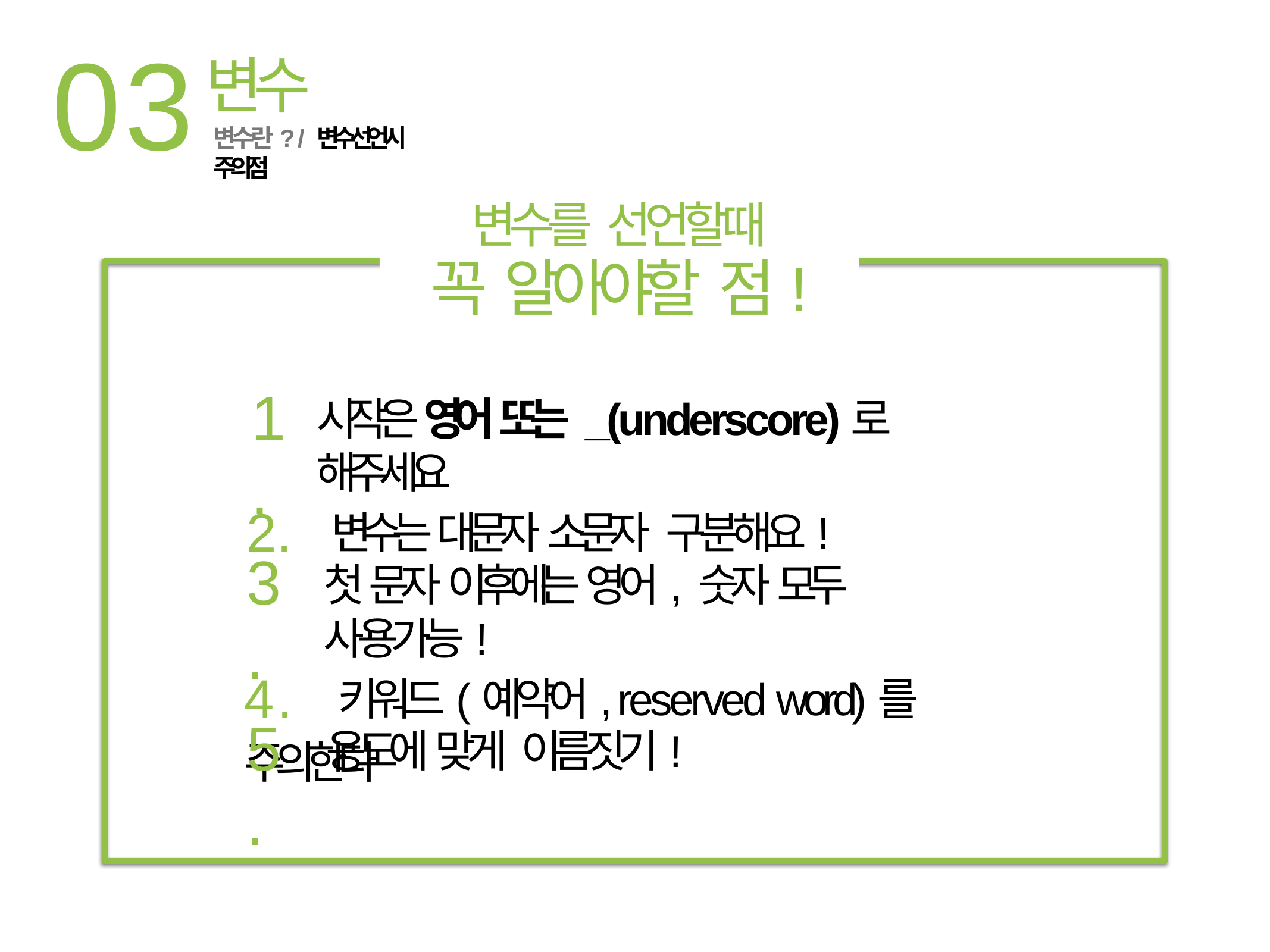

03
변수
변수란? / 변수선언시  주의점

변수를 선언할때
꼭  알아야할 점!

1.
시작은  영어   또는  _(underscore)로 해주세요
2. 변수는  대문자  소문자  구분해요!
3.
첫   문자  이후에는  영어, 숫자  모두  사용가능!
4. 키워드(예약어, reserved word)를 주의한다
5.
용도에  맞게 이름짓기!